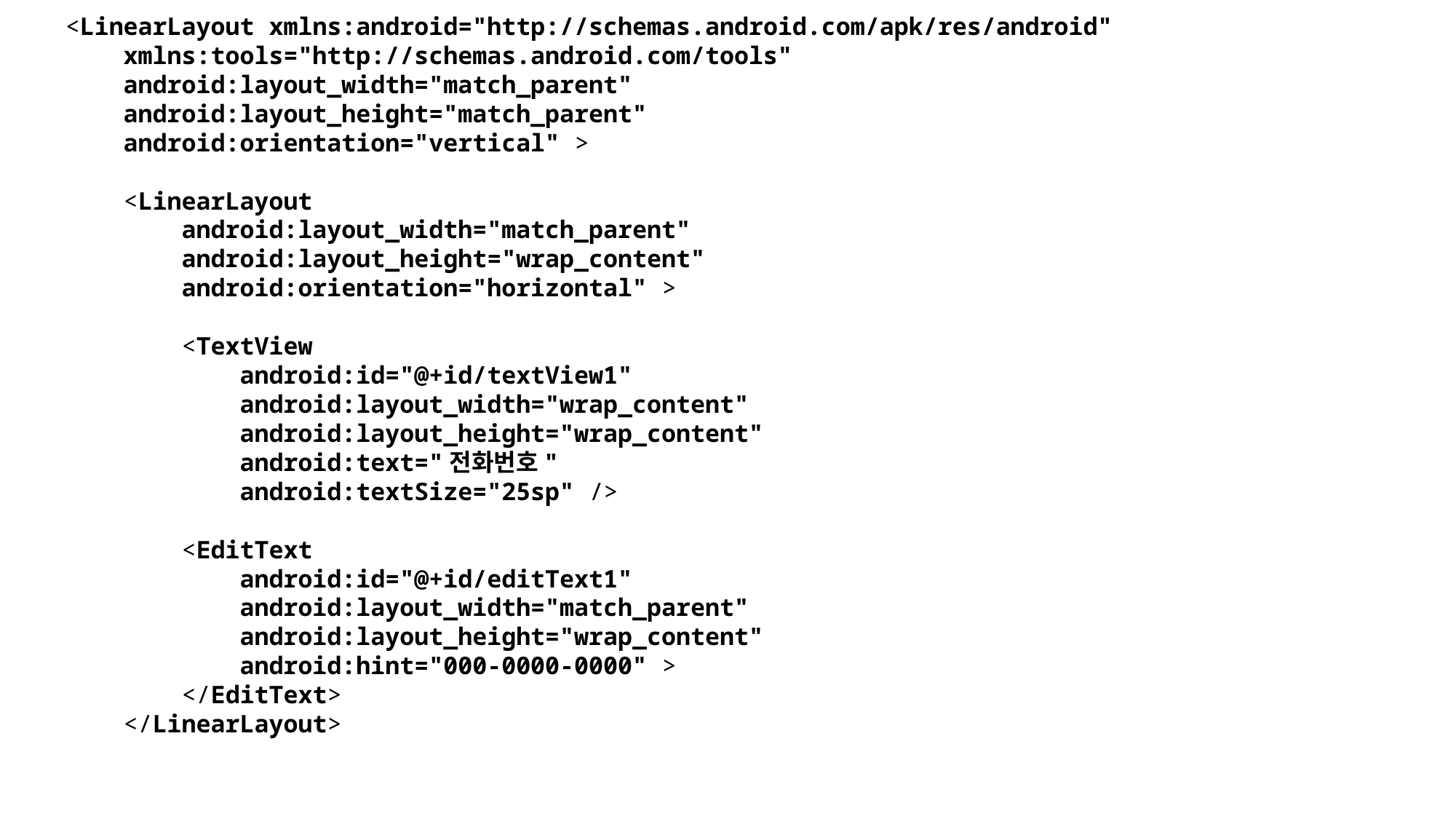

<LinearLayout xmlns:android="http://schemas.android.com/apk/res/android"
    xmlns:tools="http://schemas.android.com/tools"
    android:layout_width="match_parent"
    android:layout_height="match_parent"
    android:orientation="vertical" >
    <LinearLayout
        android:layout_width="match_parent"
        android:layout_height="wrap_content"
        android:orientation="horizontal" >
        <TextView
            android:id="@+id/textView1"
            android:layout_width="wrap_content"
            android:layout_height="wrap_content"
            android:text="전화번호"
            android:textSize="25sp" />
        <EditText
            android:id="@+id/editText1"
            android:layout_width="match_parent"
            android:layout_height="wrap_content"
            android:hint="000-0000-0000" >
        </EditText>
    </LinearLayout>